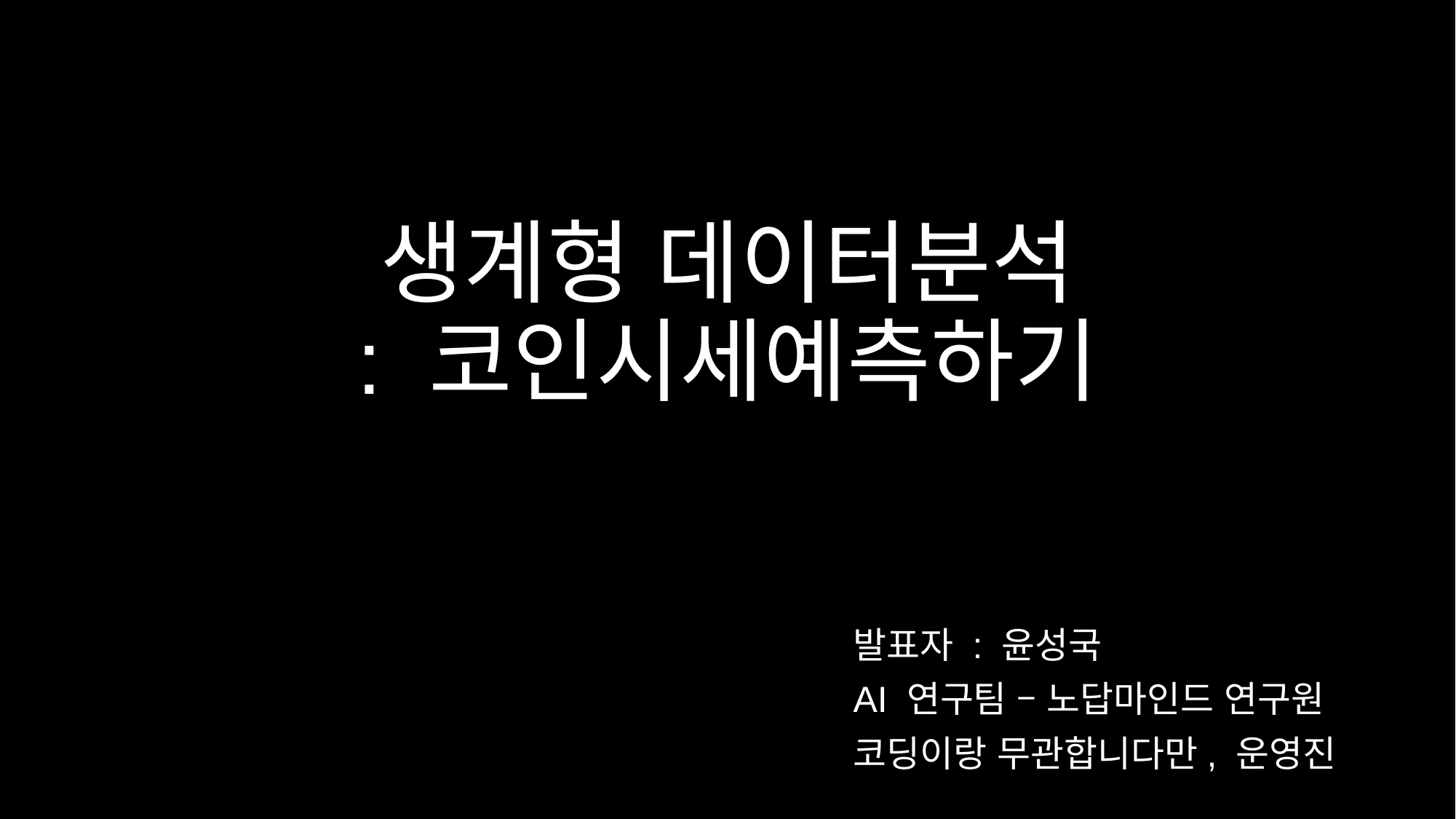

# 생계형 데이터분석 : 코인시세예측하기
발표자 : 윤성국
AI 연구팀 – 노답마인드 연구원
코딩이랑 무관합니다만, 운영진